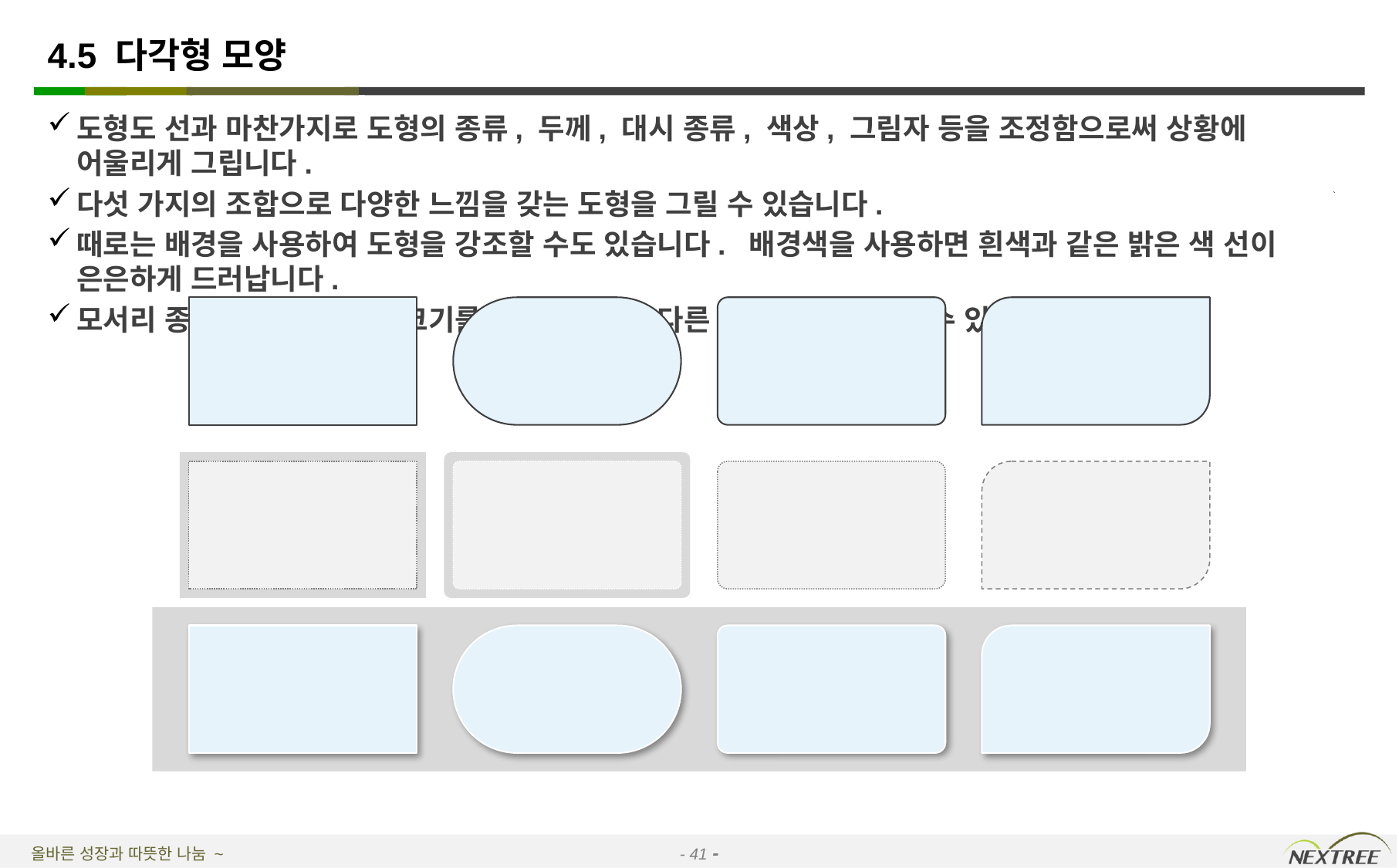

# 4.5 다각형 모양
도형도 선과 마찬가지로 도형의 종류, 두께, 대시 종류, 색상, 그림자 등을 조정함으로써 상황에 어울리게 그립니다.
다섯 가지의 조합으로 다양한 느낌을 갖는 도형을 그릴 수 있습니다.
때로는 배경을 사용하여 도형을 강조할 수도 있습니다.  배경색을 사용하면 흰색과 같은 밝은 색 선이 은은하게 드러납니다.
모서리 종류와 모서리 각의 크기를 조절함으로써 다른 느낌이 나도록 할 수 있습니다.